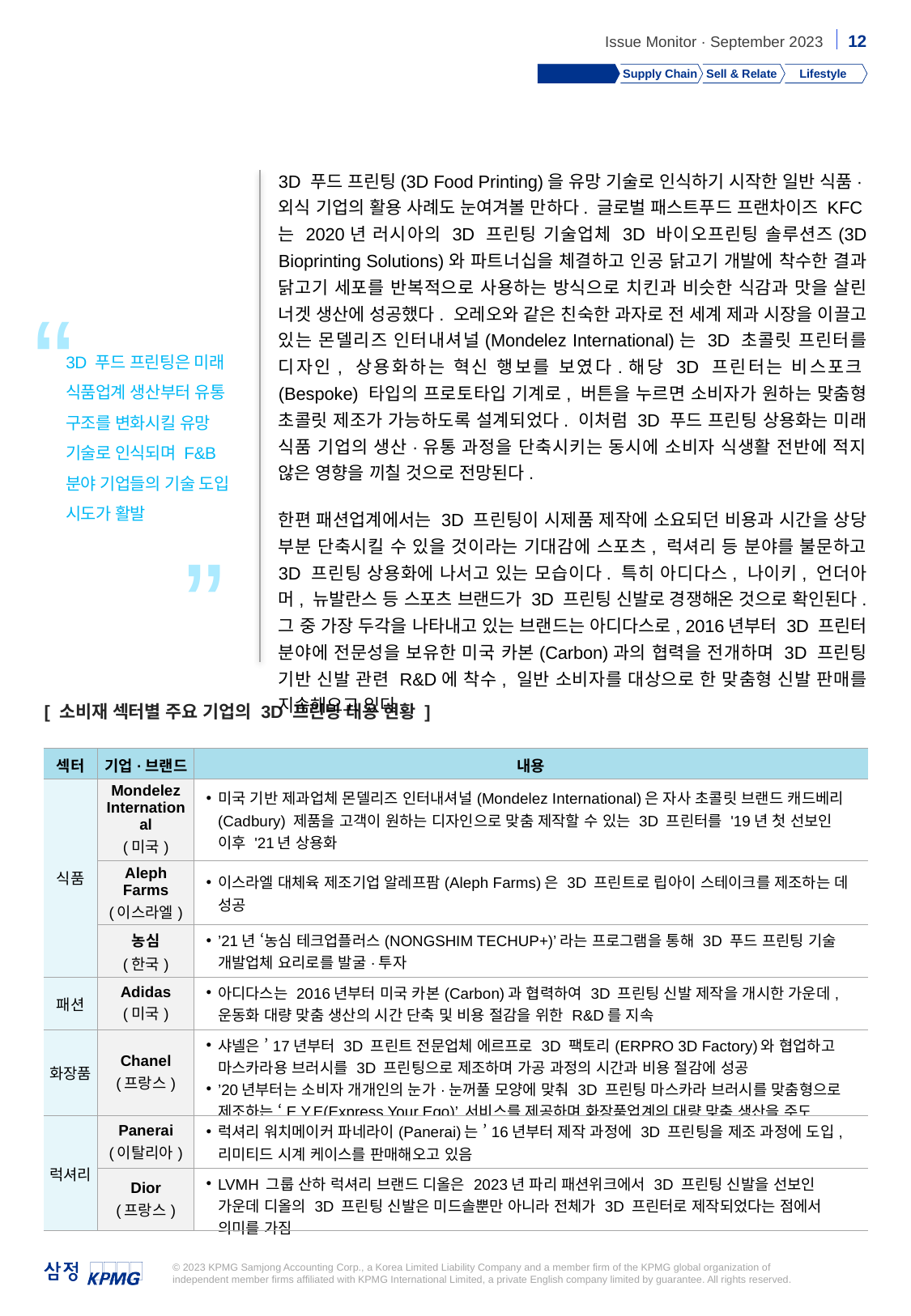

Production

Supply Chain
Sell & Relate
Lifestyle
3D 푸드 프린팅(3D Food Printing)을 유망 기술로 인식하기 시작한 일반 식품·외식 기업의 활용 사례도 눈여겨볼 만하다. 글로벌 패스트푸드 프랜차이즈 KFC는 2020년 러시아의 3D 프린팅 기술업체 3D 바이오프린팅 솔루션즈(3D Bioprinting Solutions)와 파트너십을 체결하고 인공 닭고기 개발에 착수한 결과 닭고기 세포를 반복적으로 사용하는 방식으로 치킨과 비슷한 식감과 맛을 살린 너겟 생산에 성공했다. 오레오와 같은 친숙한 과자로 전 세계 제과 시장을 이끌고 있는 몬델리즈 인터내셔널(Mondelez International)는 3D 초콜릿 프린터를 디자인, 상용화하는 혁신 행보를 보였다.해당 3D 프린터는 비스포크(Bespoke) 타입의 프로토타입 기계로, 버튼을 누르면 소비자가 원하는 맞춤형 초콜릿 제조가 가능하도록 설계되었다. 이처럼 3D 푸드 프린팅 상용화는 미래 식품 기업의 생산·유통 과정을 단축시키는 동시에 소비자 식생활 전반에 적지 않은 영향을 끼칠 것으로 전망된다.
한편 패션업계에서는 3D 프린팅이 시제품 제작에 소요되던 비용과 시간을 상당 부분 단축시킬 수 있을 것이라는 기대감에 스포츠, 럭셔리 등 분야를 불문하고 3D 프린팅 상용화에 나서고 있는 모습이다. 특히 아디다스, 나이키, 언더아머, 뉴발란스 등 스포츠 브랜드가 3D 프린팅 신발로 경쟁해온 것으로 확인된다. 그 중 가장 두각을 나타내고 있는 브랜드는 아디다스로, 2016년부터 3D 프린터 분야에 전문성을 보유한 미국 카본(Carbon)과의 협력을 전개하며 3D 프린팅 기반 신발 관련 R&D에 착수, 일반 소비자를 대상으로 한 맞춤형 신발 판매를 지속해오고 있다.
“
3D 푸드 프린팅은 미래 식품업계 생산부터 유통 구조를 변화시킬 유망 기술로 인식되며 F&B 분야 기업들의 기술 도입 시도가 활발
”
[ 소비재 섹터별 주요 기업의 3D 프린팅 대응 현황 ]
| 섹터 | 기업·브랜드 | 내용 |
| --- | --- | --- |
| 식품 | Mondelez International (미국) | 미국 기반 제과업체 몬델리즈 인터내셔널(Mondelez International)은 자사 초콜릿 브랜드 캐드베리(Cadbury) 제품을 고객이 원하는 디자인으로 맞춤 제작할 수 있는 3D 프린터를 '19년 첫 선보인 이후 '21년 상용화 |
| 식품 | Aleph Farms (이스라엘) | 이스라엘 대체육 제조기업 알레프팜(Aleph Farms)은 3D 프린트로 립아이 스테이크를 제조하는 데 성공 |
|  | 농심 (한국) | ’21년 ‘농심 테크업플러스(NONGSHIM TECHUP+)’라는 프로그램을 통해 3D 푸드 프린팅 기술 개발업체 요리로를 발굴·투자 |
| 패션 | Adidas (미국) | 아디다스는 2016년부터 미국 카본(Carbon)과 협력하여 3D 프린팅 신발 제작을 개시한 가운데, 운동화 대량 맞춤 생산의 시간 단축 및 비용 절감을 위한 R&D를 지속 |
| 화장품 | Chanel (프랑스) | 샤넬은 ’17년부터 3D 프린트 전문업체 에르프로 3D 팩토리(ERPRO 3D Factory)와 협업하고 마스카라용 브러시를 3D 프린팅으로 제조하며 가공 과정의 시간과 비용 절감에 성공 ’20년부터는 소비자 개개인의 눈가·눈꺼풀 모양에 맞춰 3D 프린팅 마스카라 브러시를 맞춤형으로 제조하는 ‘E.Y.E(Express Your Ego)’ 서비스를 제공하며 화장품업계의 대량 맞춤 생산을 주도 |
| 럭셔리 | Panerai (이탈리아) | 럭셔리 워치메이커 파네라이(Panerai)는 ’16년부터 제작 과정에 3D 프린팅을 제조 과정에 도입, 리미티드 시계 케이스를 판매해오고 있음 |
| 럭셔리 | Dior (프랑스) | LVMH 그룹 산하 럭셔리 브랜드 디올은 2023년 파리 패션위크에서 3D 프린팅 신발을 선보인 가운데 디올의 3D 프린팅 신발은 미드솔뿐만 아니라 전체가 3D 프린터로 제작되었다는 점에서 의미를 가짐 |
Source: 언론보도 종합, 삼정KPMG 경제연구원